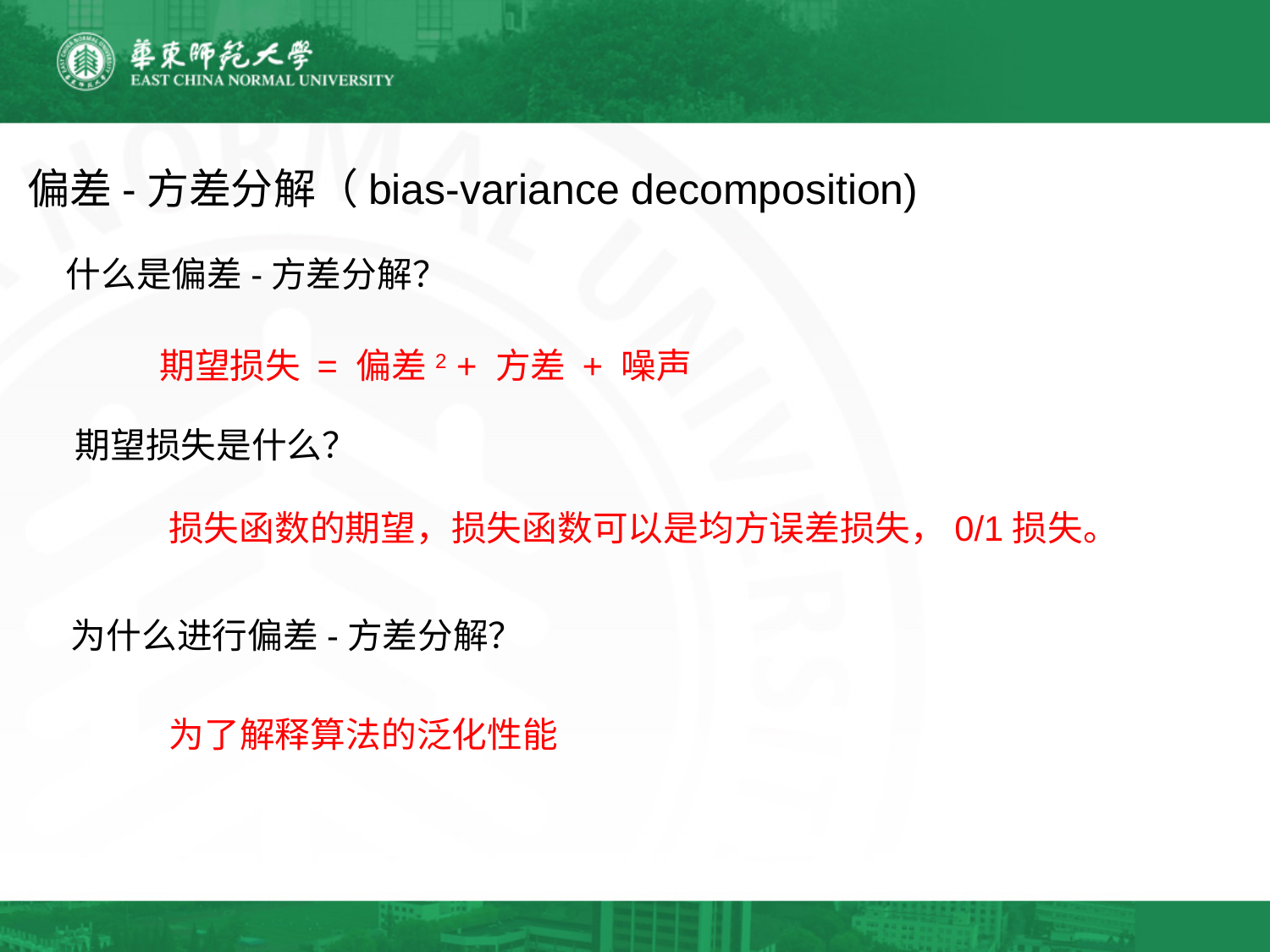

偏差-方差分解（bias-variance decomposition)
什么是偏差-方差分解？
期望损失 = 偏差2 + 方差 + 噪声
期望损失是什么？
损失函数的期望，损失函数可以是均方误差损失，0/1损失。
为什么进行偏差-方差分解？
为了解释算法的泛化性能